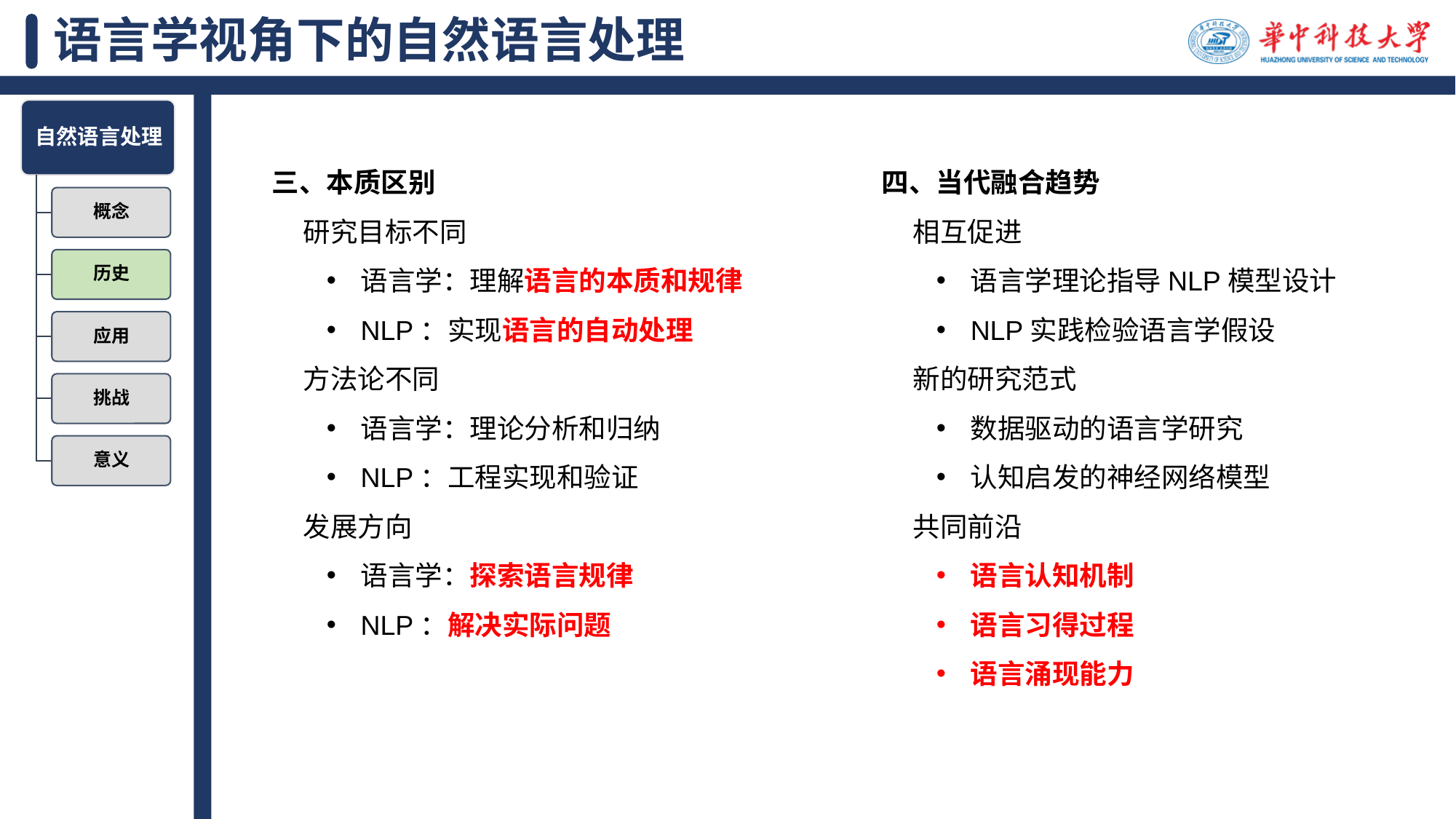

# 语言学视角下的自然语言处理
自然语言处理
概念
历史
应用
挑战
意义
三、本质区别
    研究目标不同
语言学：理解语言的本质和规律
NLP：实现语言的自动处理
    方法论不同
语言学：理论分析和归纳
NLP：工程实现和验证
    发展方向
语言学：探索语言规律
NLP：解决实际问题
四、当代融合趋势
    相互促进
语言学理论指导NLP模型设计
NLP实践检验语言学假设
    新的研究范式
数据驱动的语言学研究
认知启发的神经网络模型
    共同前沿
语言认知机制
语言习得过程
语言涌现能力